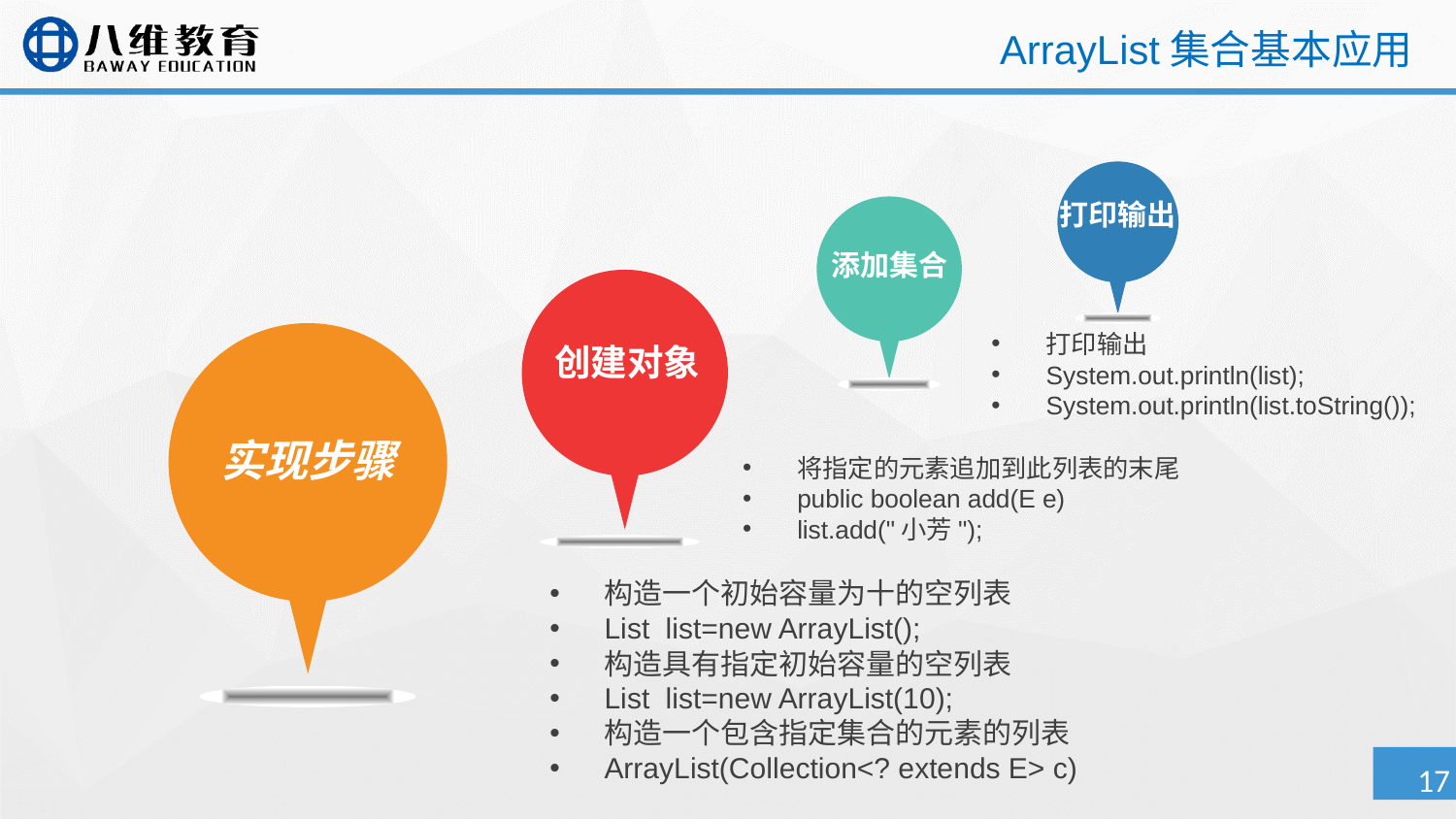

# ArrayList集合基本应用

打印输出

添加集合

创建对象

打印输出
System.out.println(list);
System.out.println(list.toString());

实现步骤

将指定的元素追加到此列表的末尾
public boolean add(E e)
list.add("小芳");
构造一个初始容量为十的空列表
List  list=new ArrayList();
构造具有指定初始容量的空列表
List  list=new ArrayList(10);
构造一个包含指定集合的元素的列表
ArrayList(Collection<? extends E> c)